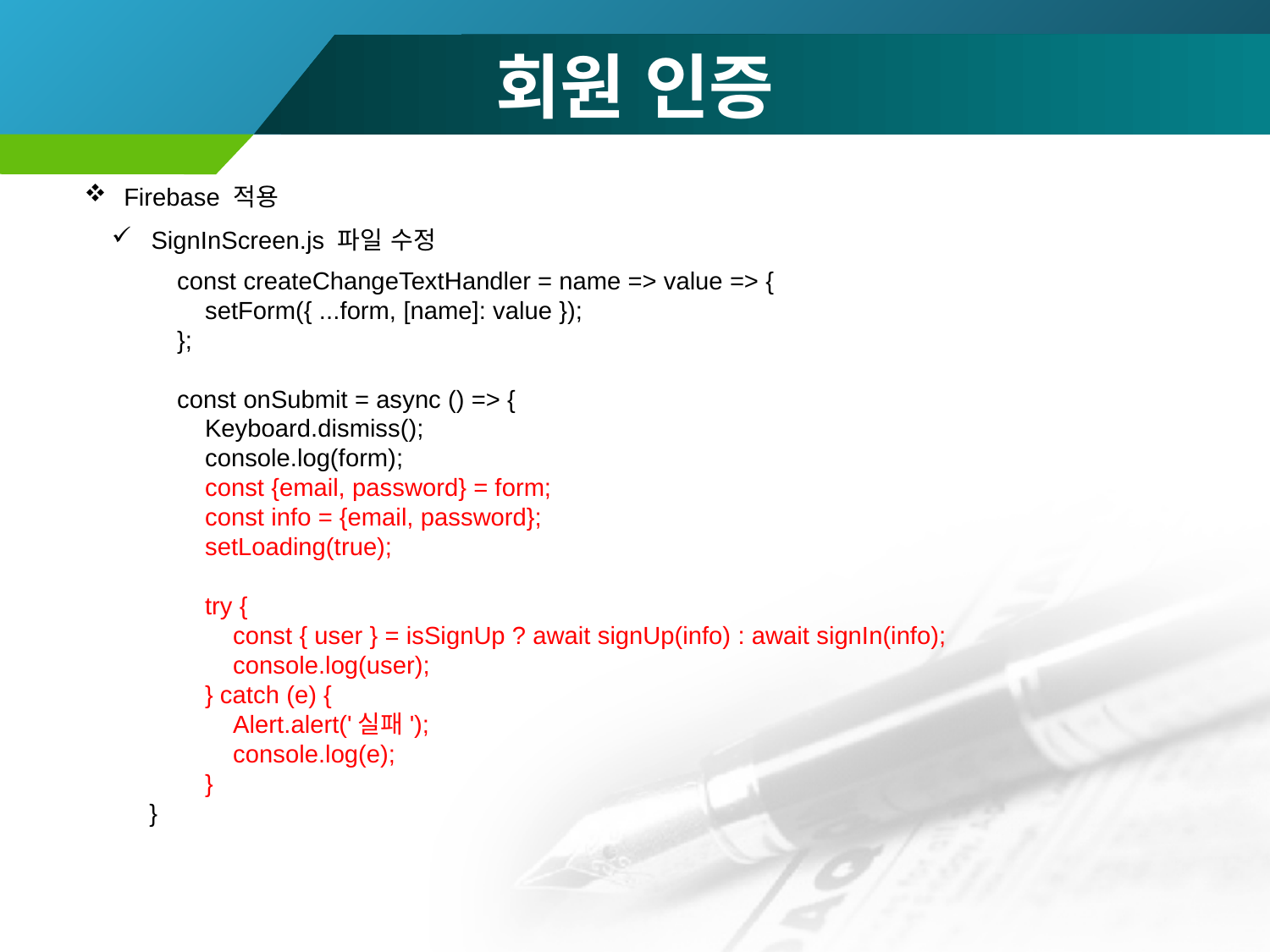

# 회원 인증
Firebase 적용
SignInScreen.js 파일 수정
    const createChangeTextHandler = name => value => {
        setForm({ ...form, [name]: value });
    };

    const onSubmit = async () => {
        Keyboard.dismiss();
        console.log(form);
        const {email, password} = form;
        const info = {email, password};
        setLoading(true);

        try {
            const { user } = isSignUp ? await signUp(info) : await signIn(info);
            console.log(user);
        } catch (e) {
            Alert.alert('실패');
            console.log(e);
        }
}